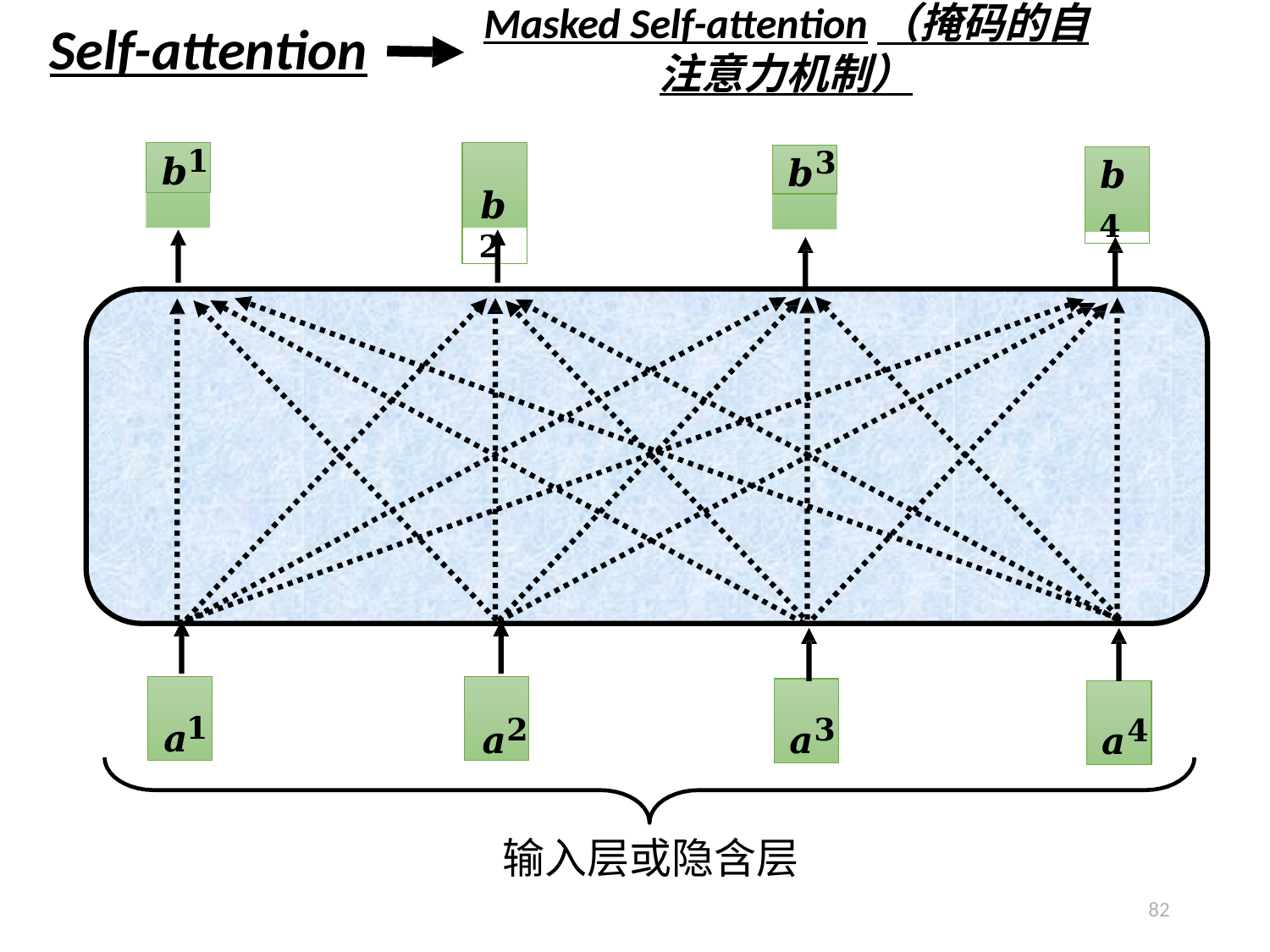

# Masked Self-attention（掩码的自注意力机制）
Self-attention

𝒃𝟏

𝒃𝟐

𝒃𝟑

𝒃𝟒

𝒂𝟏
𝒂𝟐
𝒂𝟑

𝒂𝟒

输入层或隐含层
82